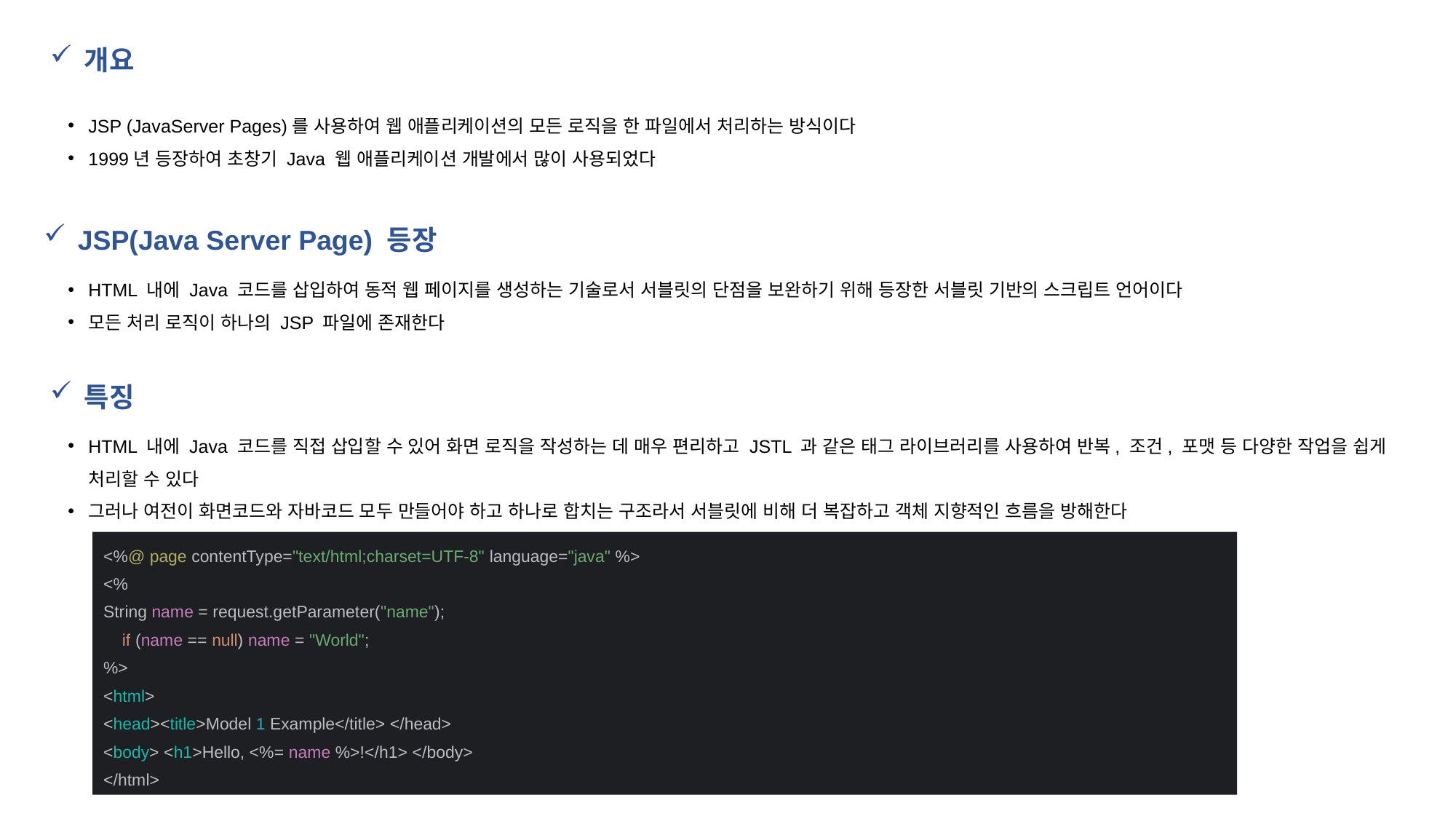

개요
JSP (JavaServer Pages)를 사용하여 웹 애플리케이션의 모든 로직을 한 파일에서 처리하는 방식이다
1999년 등장하여 초창기 Java 웹 애플리케이션 개발에서 많이 사용되었다
JSP(Java Server Page) 등장
HTML 내에 Java 코드를 삽입하여 동적 웹 페이지를 생성하는 기술로서 서블릿의 단점을 보완하기 위해 등장한 서블릿 기반의 스크립트 언어이다
모든 처리 로직이 하나의 JSP 파일에 존재한다
특징
HTML 내에 Java 코드를 직접 삽입할 수 있어 화면 로직을 작성하는 데 매우 편리하고 JSTL 과 같은 태그 라이브러리를 사용하여 반복, 조건, 포맷 등 다양한 작업을 쉽게 처리할 수 있다
그러나 여전이 화면코드와 자바코드 모두 만들어야 하고 하나로 합치는 구조라서 서블릿에 비해 더 복잡하고 객체 지향적인 흐름을 방해한다
<%@ page contentType="text/html;charset=UTF-8" language="java" %>
<%
String name = request.getParameter("name");
    if (name == null) name = "World";
%>
<html>
<head><title>Model 1 Example</title> </head>
<body> <h1>Hello, <%= name %>!</h1> </body>
</html>